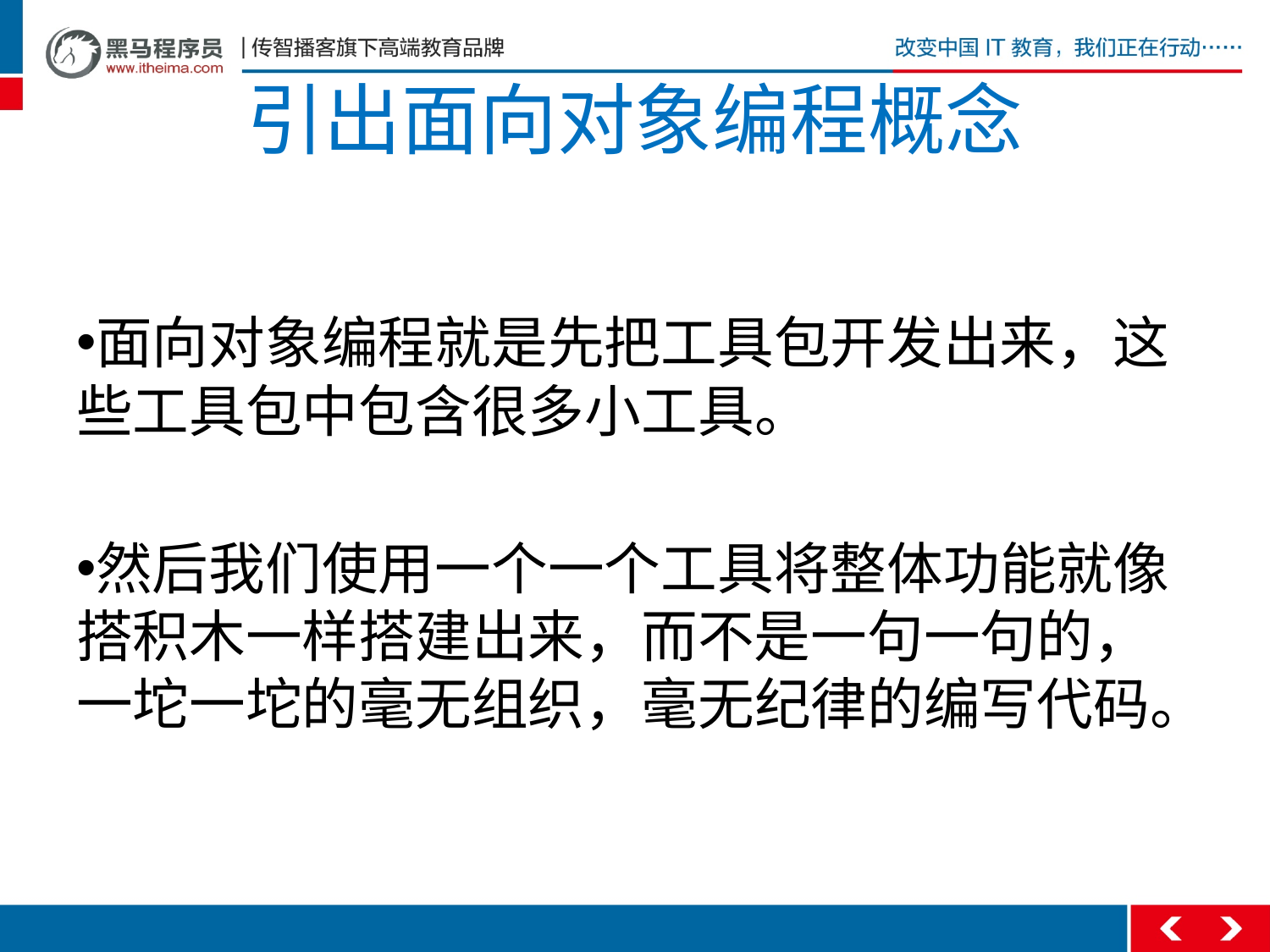

# 引出面向对象编程概念

面向对象编程就是先把工具包开发出来，这些工具包中包含很多小工具。

然后我们使用一个一个工具将整体功能就像搭积木一样搭建出来，而不是一句一句的，一坨一坨的毫无组织，毫无纪律的编写代码。